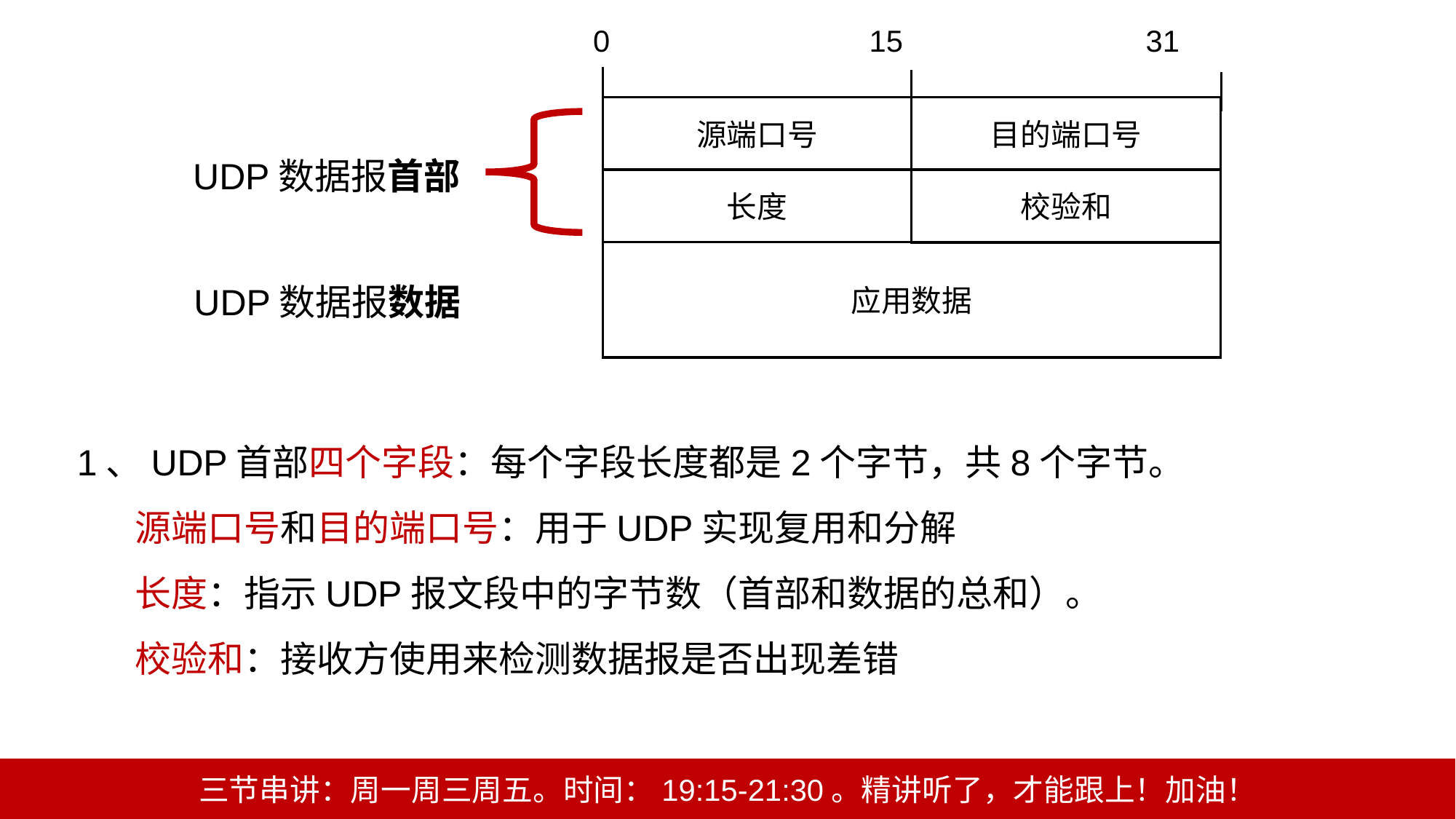

0                               15                             31
源端口号
目的端口号
长度
校验和
应用数据

UDP数据报首部
UDP数据报数据
1、UDP首部四个字段：每个字段长度都是2个字节，共8个字节。
      源端口号和目的端口号：用于UDP实现复用和分解
      长度：指示UDP报文段中的字节数（首部和数据的总和）。
      校验和：接收方使用来检测数据报是否出现差错
三节串讲：周一周三周五。时间：19:15-21:30。精讲听了，才能跟上！加油！